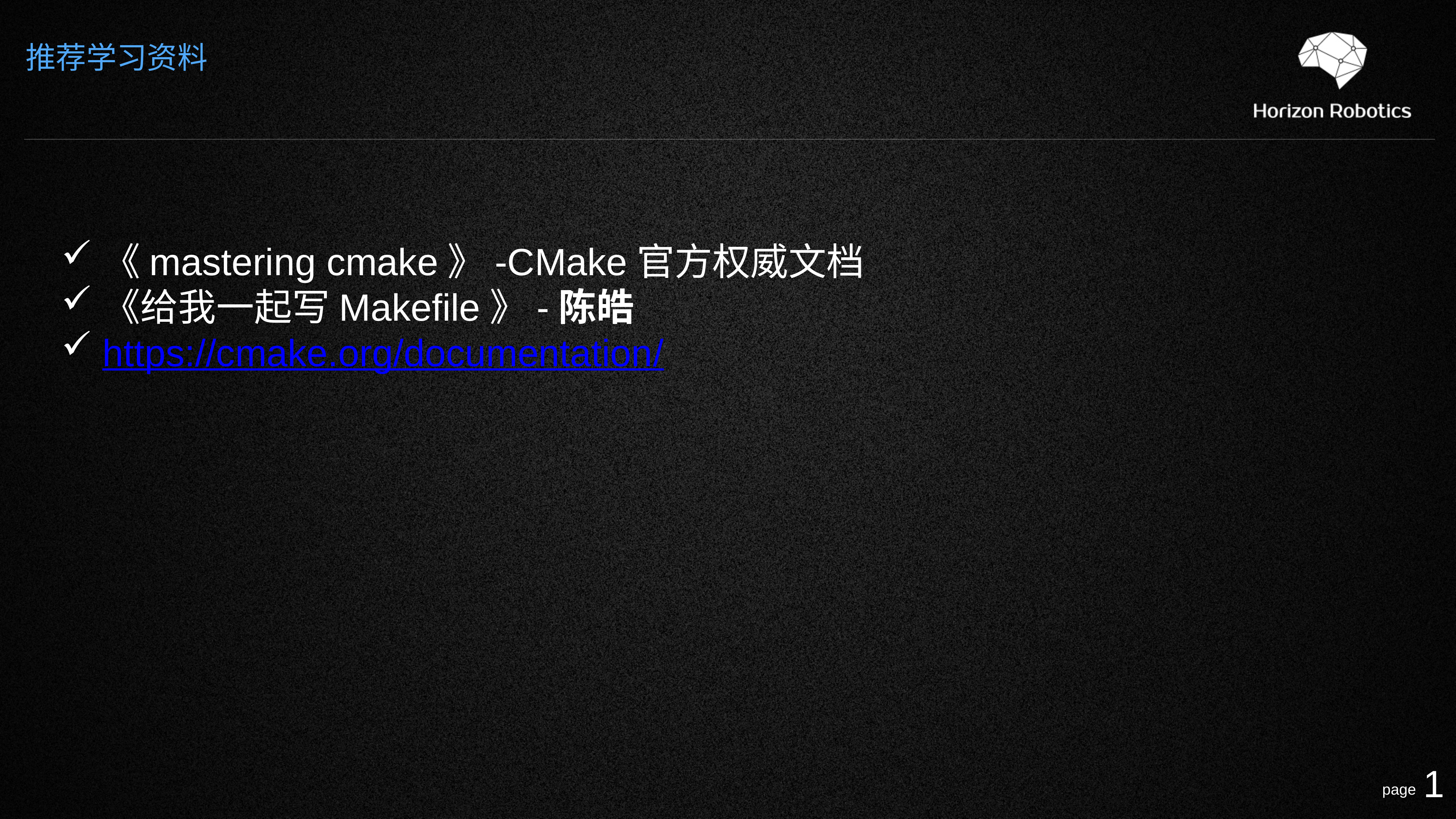

推荐学习资料

《mastering cmake》-CMake官方权威文档
《给我一起写Makefile》-陈皓
https://cmake.org/documentation/
1
page